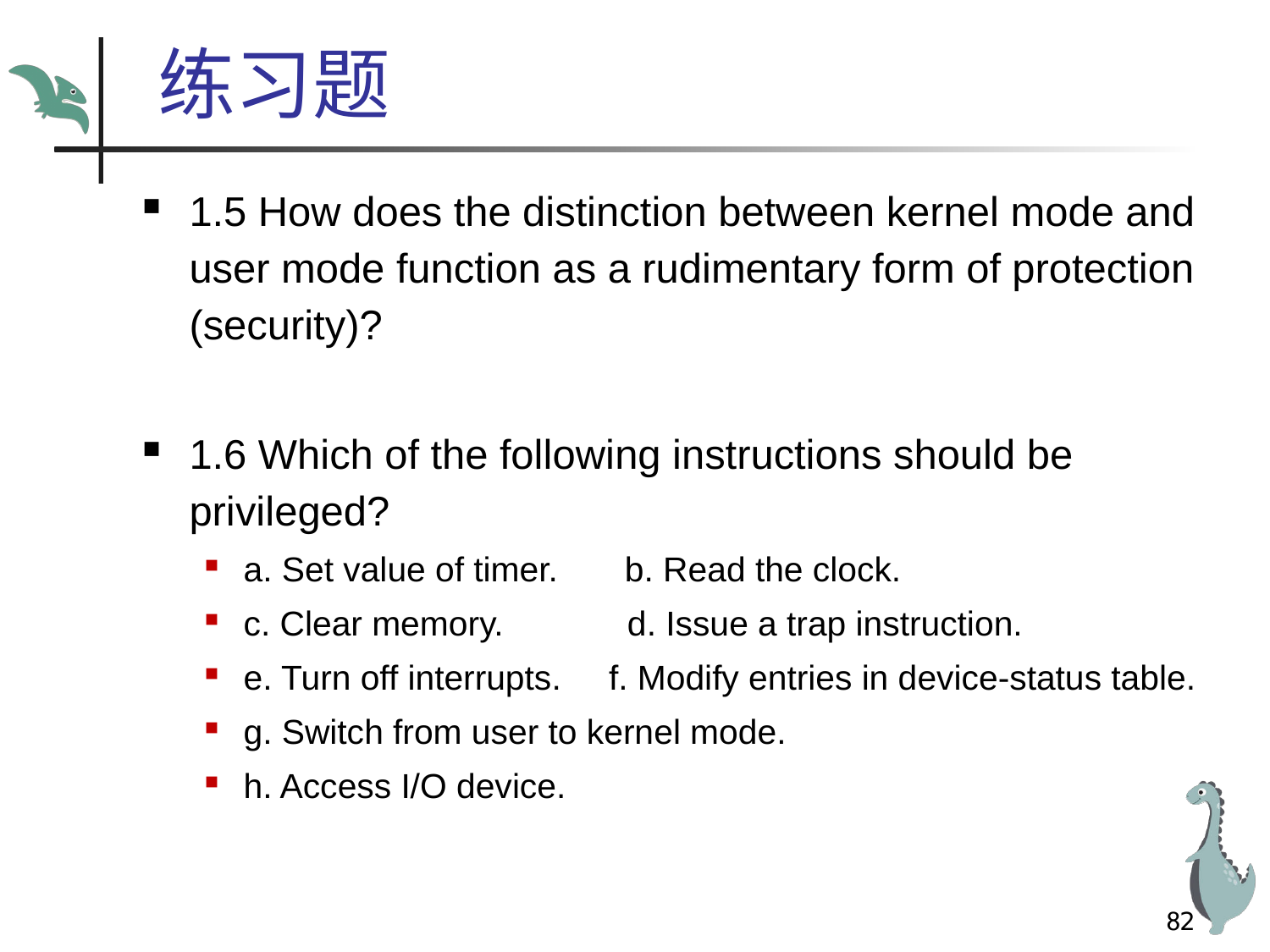

# 练习题
1.5 How does the distinction between kernel mode and user mode function as a rudimentary form of protection (security)?

1.6 Which of the following instructions should be privileged?
a. Set value of timer.       b. Read the clock.
c. Clear memory.             d. Issue a trap instruction.
e. Turn off interrupts.     f. Modify entries in device-status table.
g. Switch from user to kernel mode.
h. Access I/O device.

82